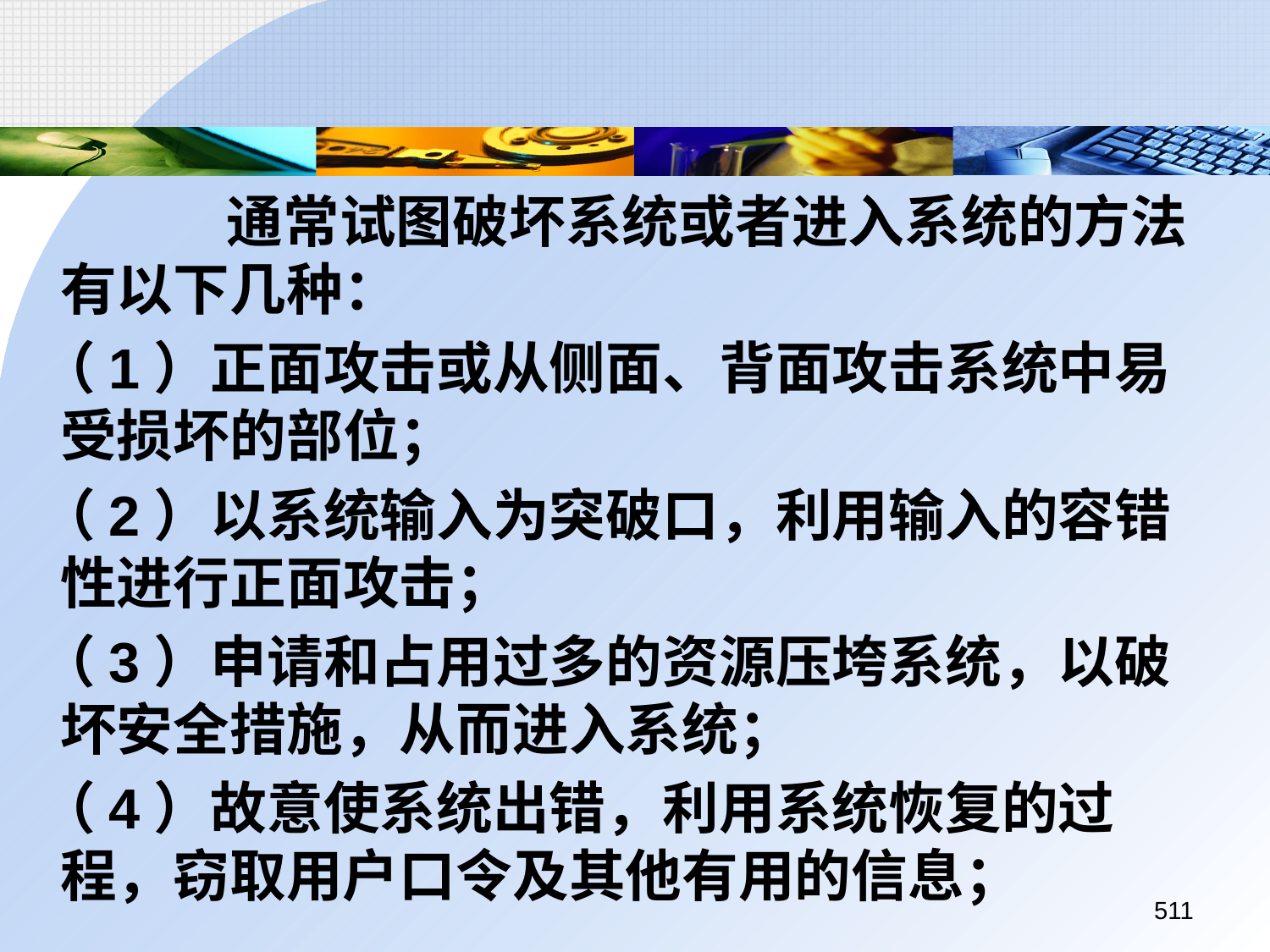

通常试图破坏系统或者进入系统的方法有以下几种：
 （1）正面攻击或从侧面、背面攻击系统中易受损坏的部位；
 （2）以系统输入为突破口，利用输入的容错性进行正面攻击；
 （3）申请和占用过多的资源压垮系统，以破坏安全措施，从而进入系统；
 （4）故意使系统出错，利用系统恢复的过程，窃取用户口令及其他有用的信息；
511